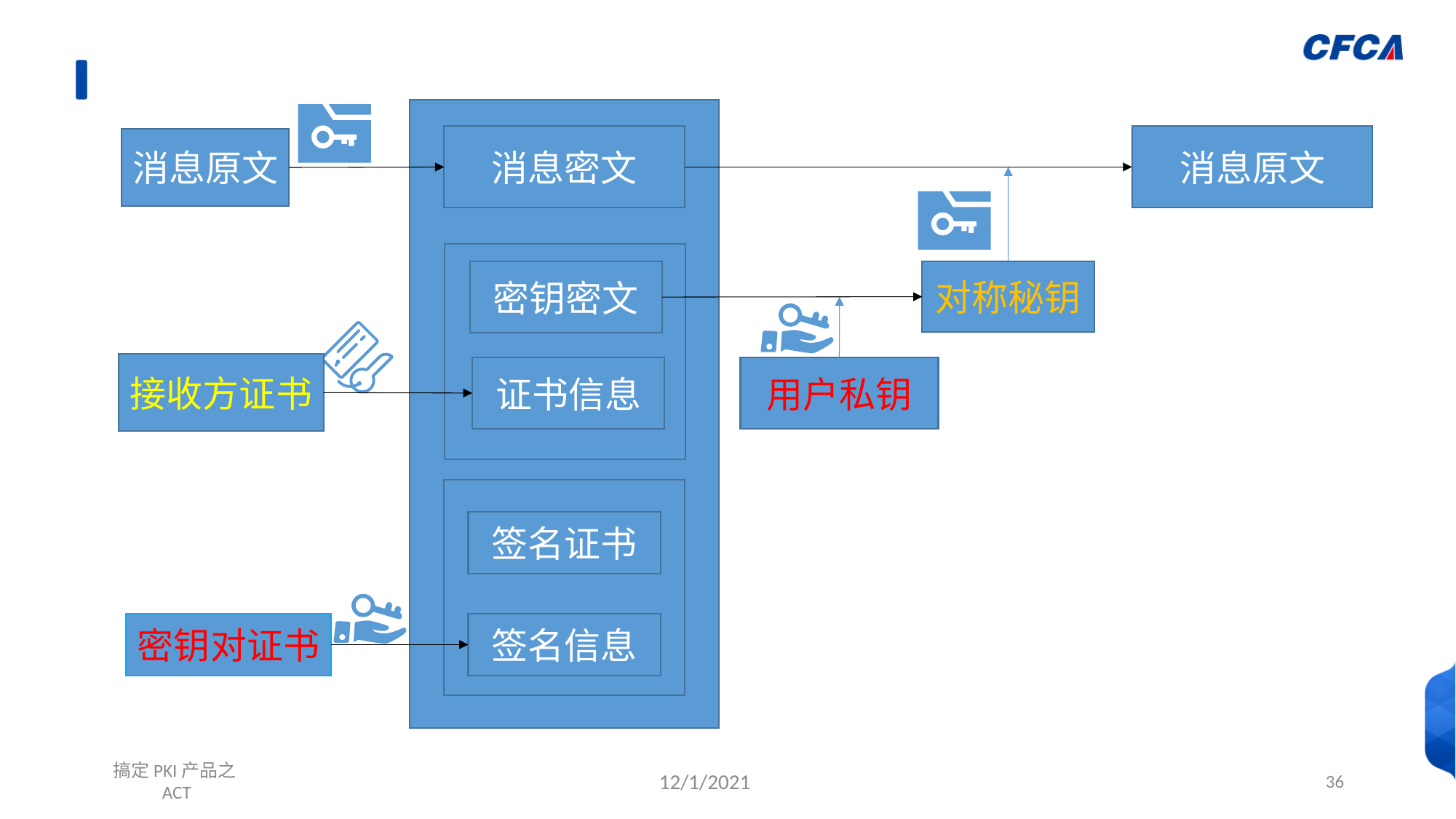

消息密文
消息原文
消息原文

密钥密文
对称秘钥

接收方证书
证书信息
用户私钥

签名证书

签名信息
密钥对证书
搞定PKI产品之ACT
12/1/2021
36